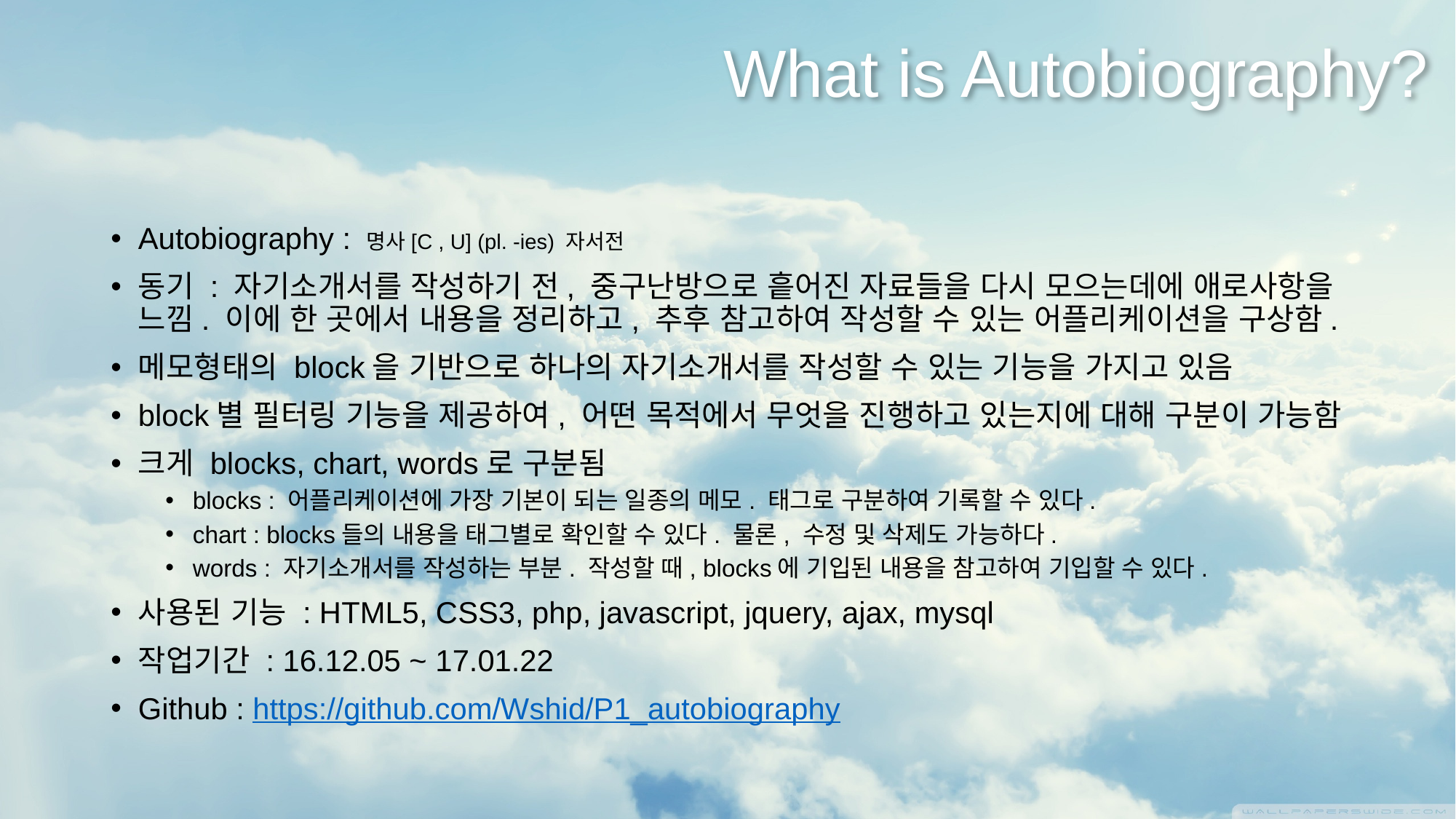

What is Autobiography?
Autobiography : 명사[C , U] (pl. -ies) 자서전
동기 : 자기소개서를 작성하기 전, 중구난방으로 흩어진 자료들을 다시 모으는데에 애로사항을 느낌. 이에 한 곳에서 내용을 정리하고, 추후 참고하여 작성할 수 있는 어플리케이션을 구상함.
메모형태의 block을 기반으로 하나의 자기소개서를 작성할 수 있는 기능을 가지고 있음
block별 필터링 기능을 제공하여, 어떤 목적에서 무엇을 진행하고 있는지에 대해 구분이 가능함
크게 blocks, chart, words로 구분됨
blocks : 어플리케이션에 가장 기본이 되는 일종의 메모. 태그로 구분하여 기록할 수 있다.
chart : blocks들의 내용을 태그별로 확인할 수 있다. 물론, 수정 및 삭제도 가능하다.
words : 자기소개서를 작성하는 부분. 작성할 때, blocks에 기입된 내용을 참고하여 기입할 수 있다.
사용된 기능 : HTML5, CSS3, php, javascript, jquery, ajax, mysql
작업기간 : 16.12.05 ~ 17.01.22
Github : https://github.com/Wshid/P1_autobiography